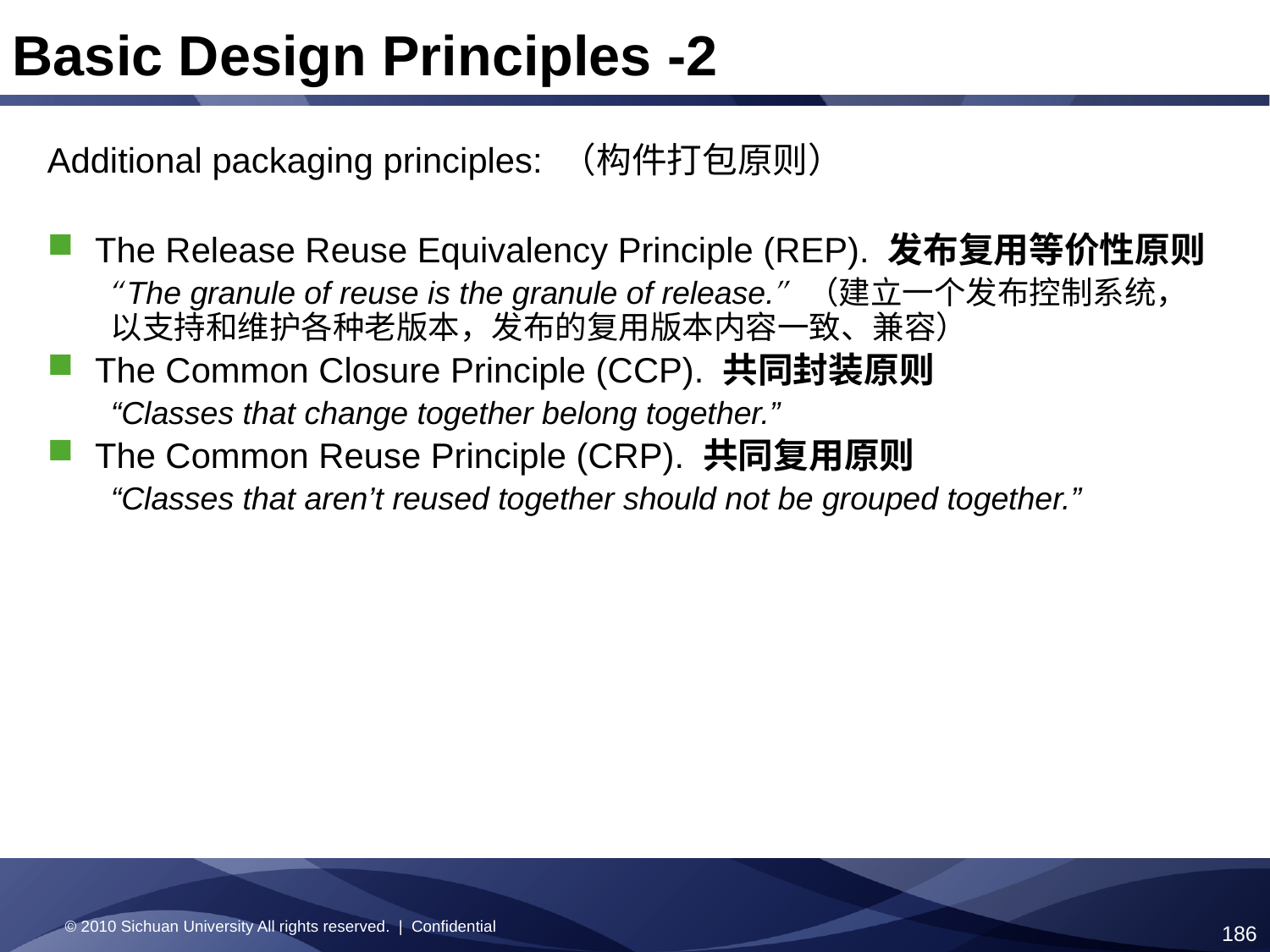

Basic Design Principles -2
Additional packaging principles: （构件打包原则）

The Release Reuse Equivalency Principle (REP). 发布复用等价性原则
“The granule of reuse is the granule of release.” （建立一个发布控制系统，以支持和维护各种老版本，发布的复用版本内容一致、兼容）
The Common Closure Principle (CCP). 共同封装原则
“Classes that change together belong together.”
The Common Reuse Principle (CRP). 共同复用原则
“Classes that aren’t reused together should not be grouped together.”
© 2010 Sichuan University All rights reserved.  |  Confidential
186